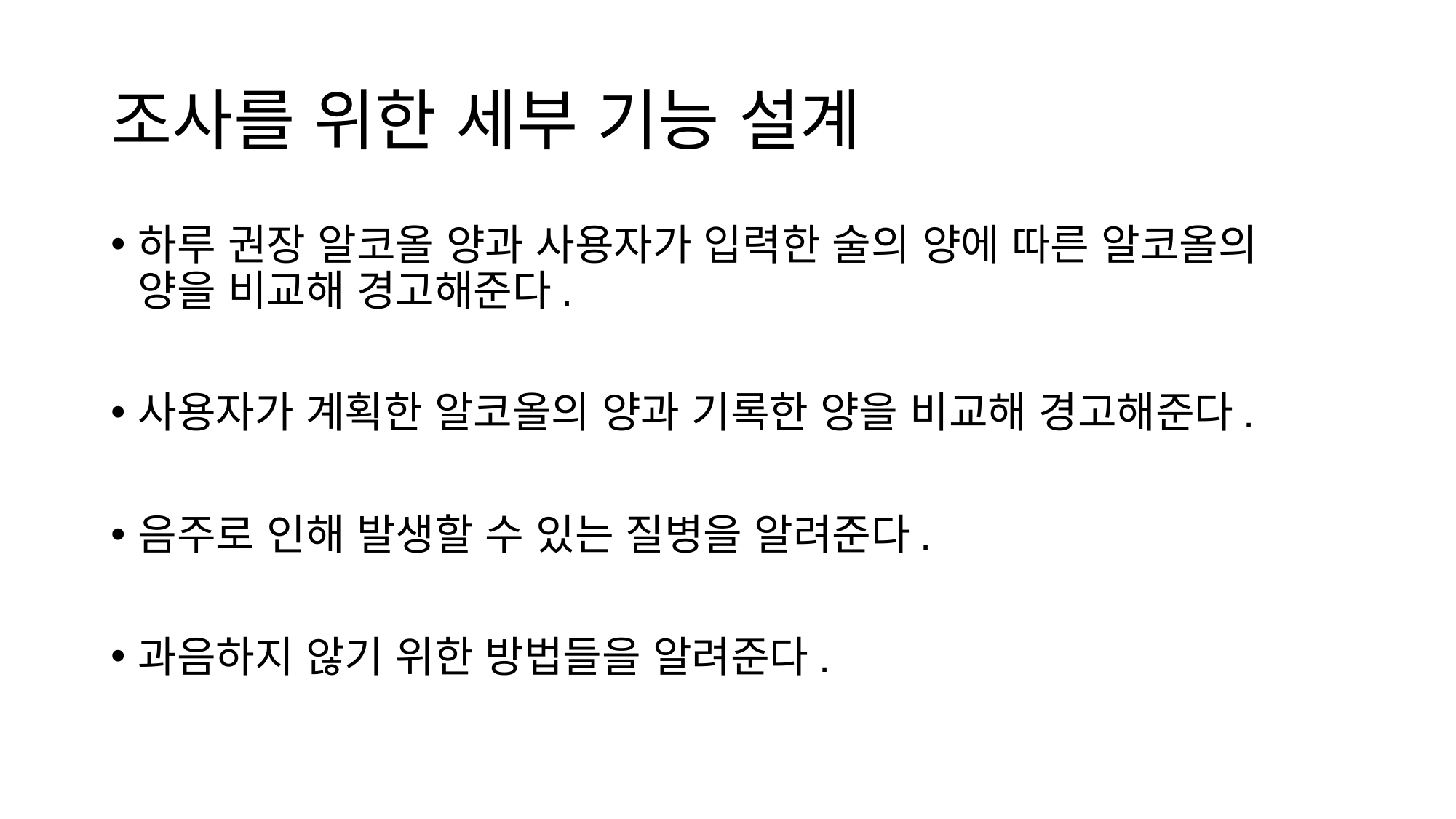

# 조사를 위한 세부 기능 설계
하루 권장 알코올 양과 사용자가 입력한 술의 양에 따른 알코올의 양을 비교해 경고해준다.

사용자가 계획한 알코올의 양과 기록한 양을 비교해 경고해준다.

음주로 인해 발생할 수 있는 질병을 알려준다.

과음하지 않기 위한 방법들을 알려준다.